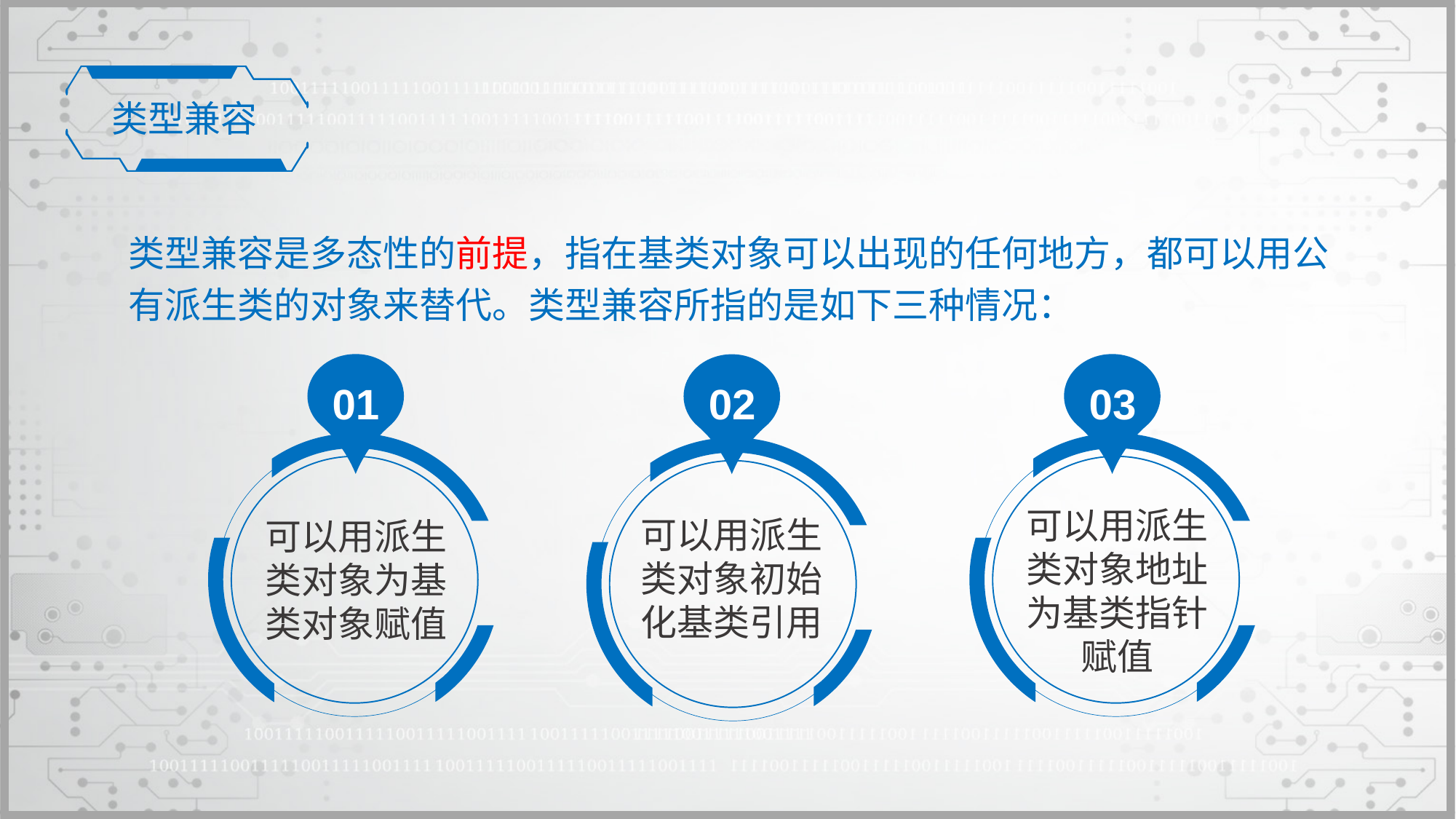

类型兼容
类型兼容是多态性的前提，指在基类对象可以出现的任何地方，都可以用公有派生类的对象来替代。类型兼容所指的是如下三种情况：

01

03

02

可以用派生类对象为基类对象赋值

可以用派生类对象地址为基类指针赋值

可以用派生类对象初始化基类引用